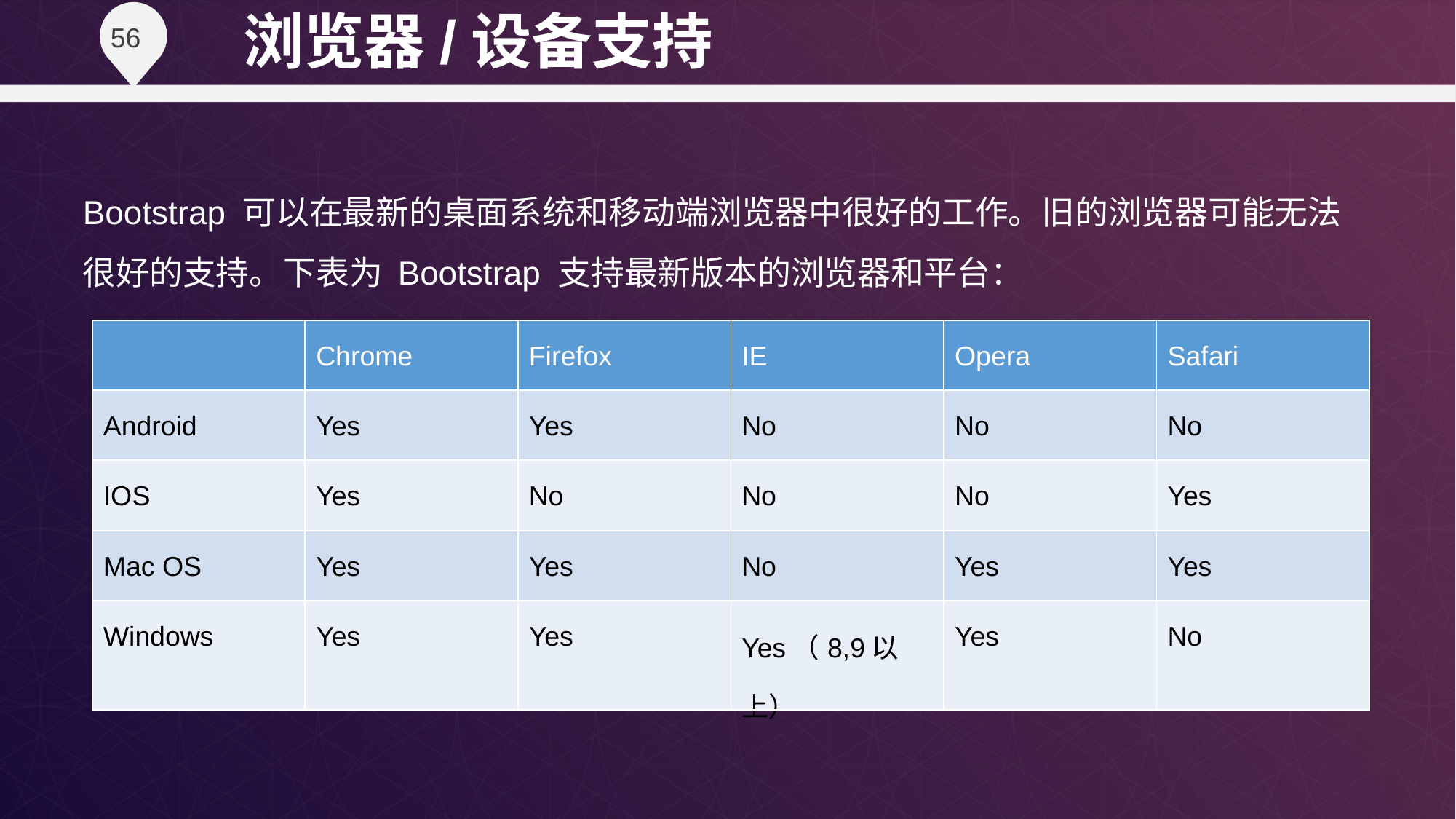

浏览器/设备支持
Bootstrap 可以在最新的桌面系统和移动端浏览器中很好的工作。旧的浏览器可能无法很好的支持。下表为 Bootstrap 支持最新版本的浏览器和平台：
|  | Chrome | Firefox | IE | Opera | Safari |
| --- | --- | --- | --- | --- | --- |
| Android | Yes | Yes | No | No | No |
| IOS | Yes | No | No | No | Yes |
| Mac OS | Yes | Yes | No | Yes | Yes |
| Windows | Yes | Yes | Yes（8,9以上） | Yes | No |